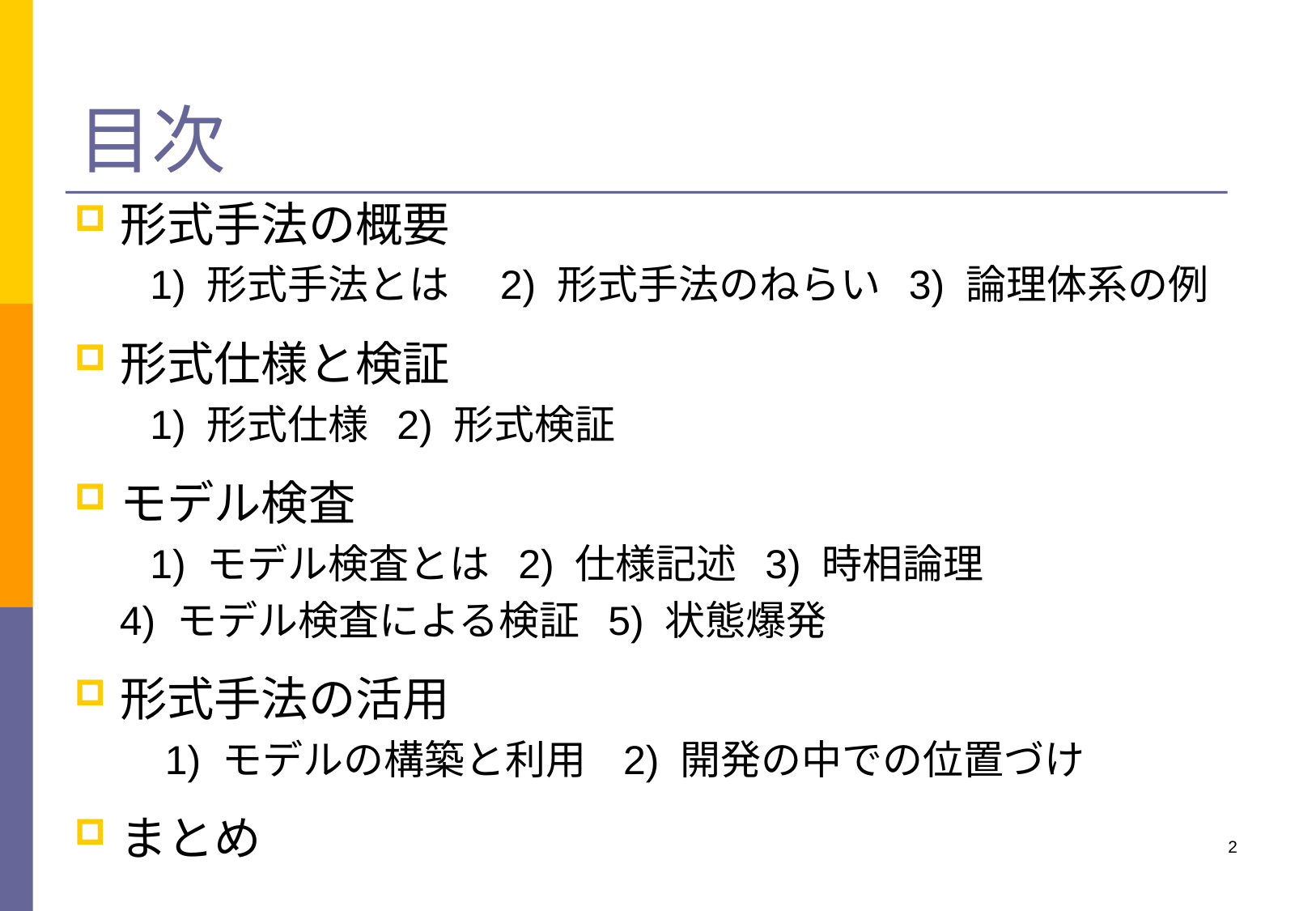

# 目次
形式手法の概要
　　1) 形式手法とは　2) 形式手法のねらい  3) 論理体系の例

形式仕様と検証
　　1) 形式仕様  2) 形式検証

モデル検査
　　1) モデル検査とは  2) 仕様記述  3) 時相論理
    4) モデル検査による検証  5) 状態爆発

形式手法の活用
　　1) モデルの構築と利用   2) 開発の中での位置づけ

まとめ

2